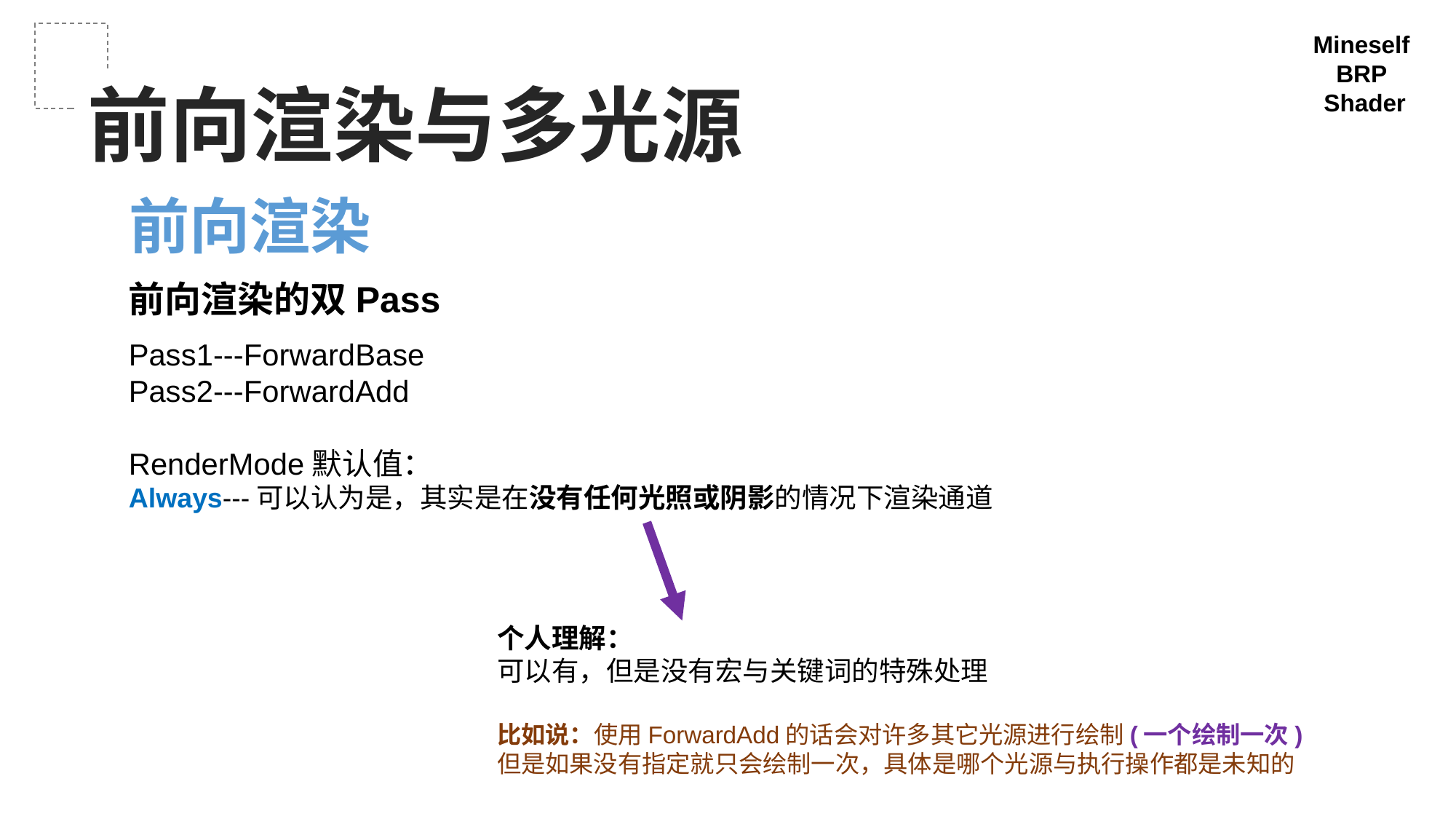

Mineself
BRP
Shader

前向渲染与多光源
前向渲染
前向渲染的双Pass
Pass1---ForwardBase
Pass2---ForwardAdd

RenderMode默认值：
Always---可以认为是，其实是在没有任何光照或阴影的情况下渲染通道
个人理解：
可以有，但是没有宏与关键词的特殊处理

比如说：使用ForwardAdd的话会对许多其它光源进行绘制(一个绘制一次)
但是如果没有指定就只会绘制一次，具体是哪个光源与执行操作都是未知的